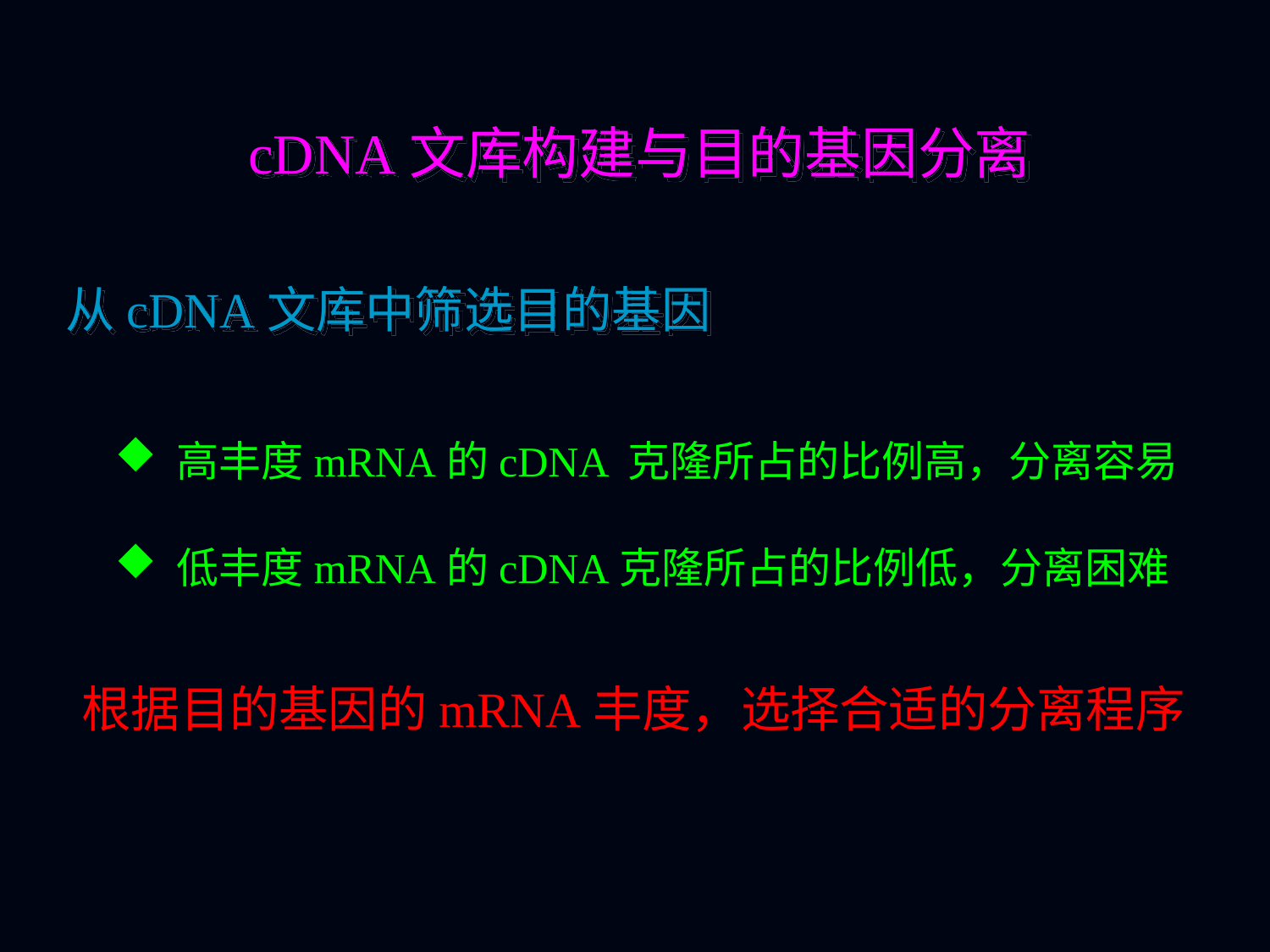

cDNA文库构建与目的基因分离
从cDNA文库中筛选目的基因
 高丰度mRNA的cDNA 克隆所占的比例高，分离容易
 低丰度mRNA的cDNA克隆所占的比例低，分离困难
根据目的基因的mRNA丰度，选择合适的分离程序